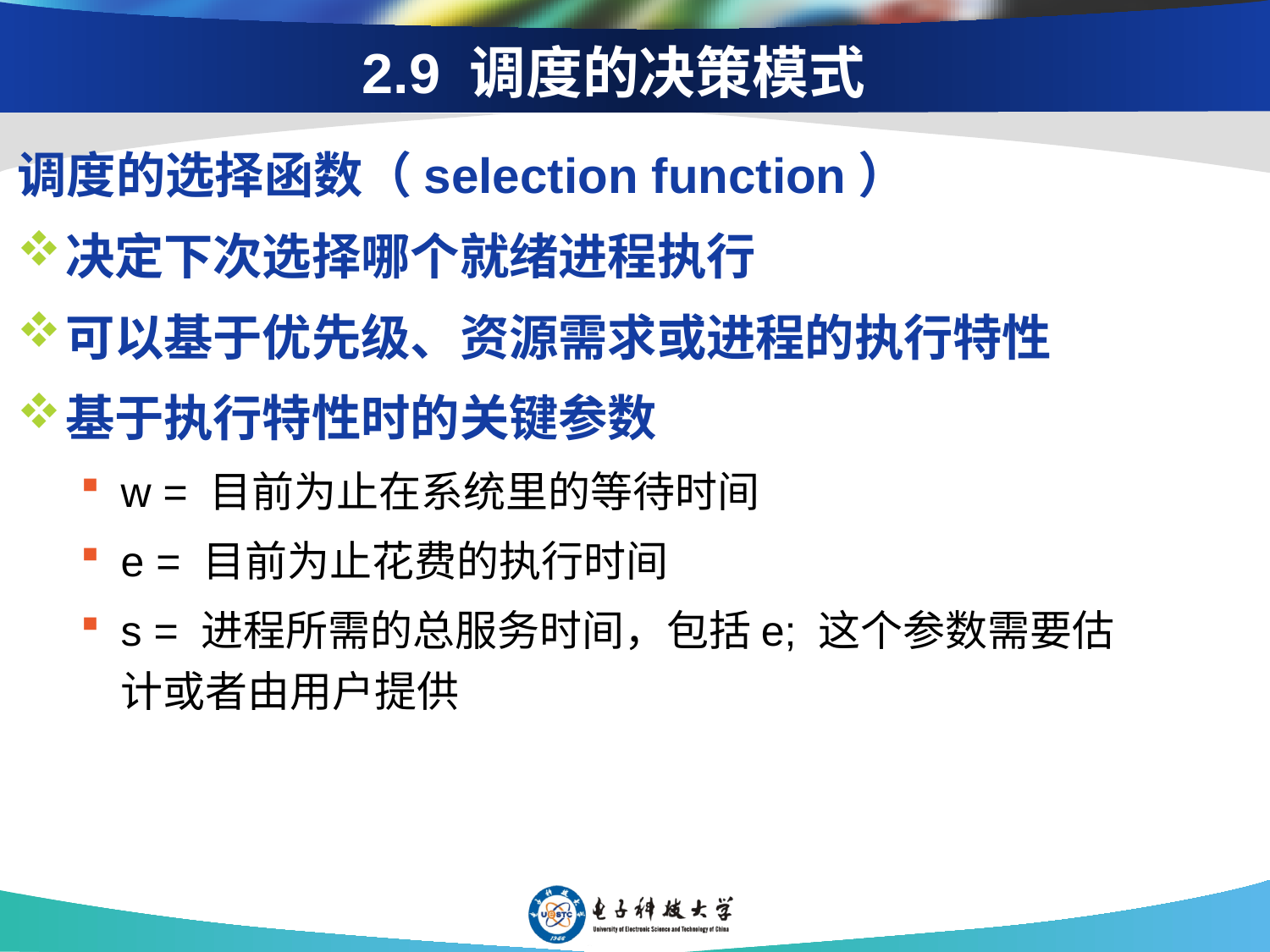

# 2.9 调度的决策模式
调度的选择函数（selection function）
决定下次选择哪个就绪进程执行
可以基于优先级、资源需求或进程的执行特性
基于执行特性时的关键参数
w = 目前为止在系统里的等待时间
e = 目前为止花费的执行时间
s = 进程所需的总服务时间，包括e; 这个参数需要估计或者由用户提供